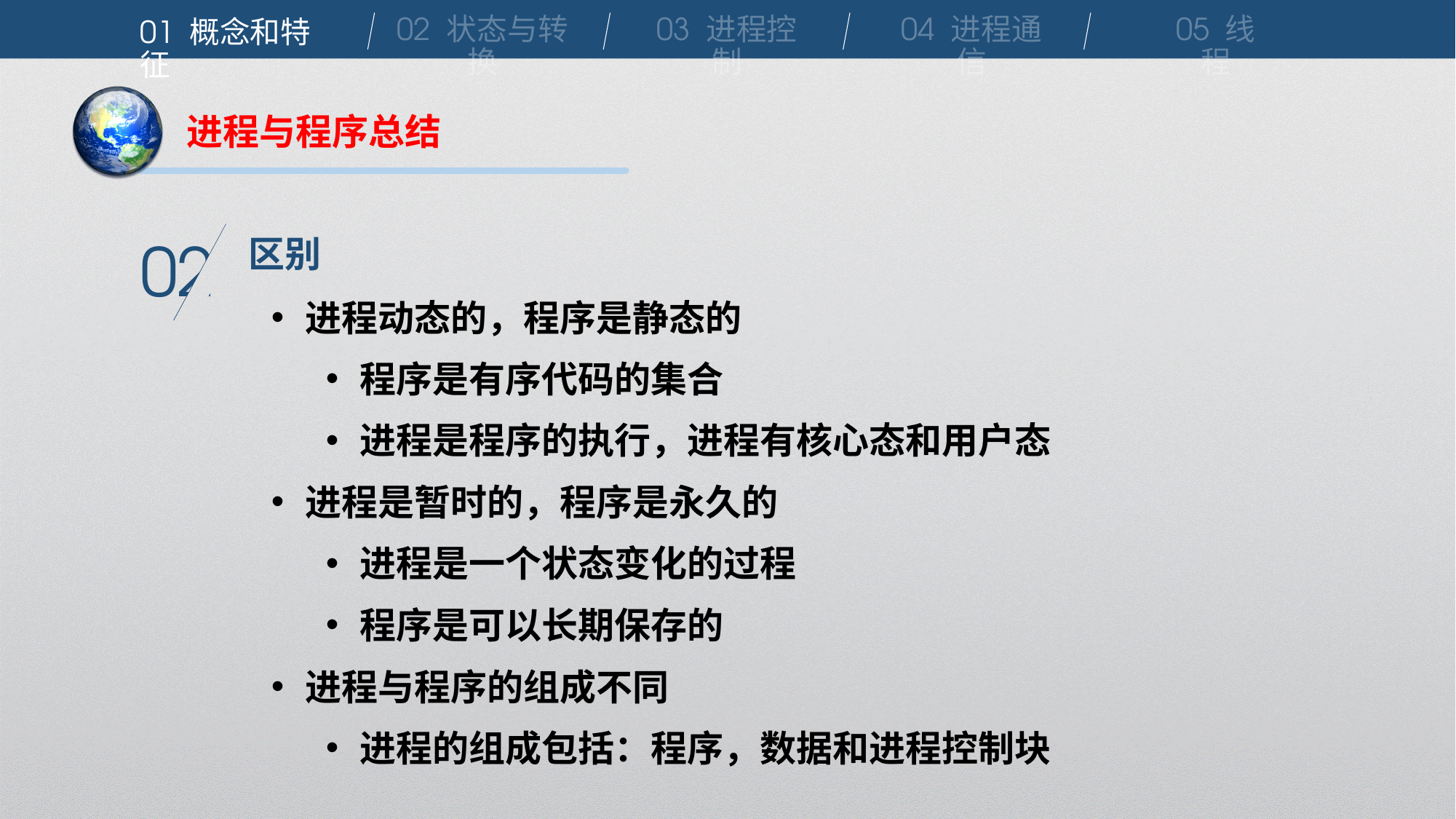

02 状态与转换
03 进程控制
04 进程通信
05 线程
01 概念和特征
进程与程序总结
区别

02
进程动态的，程序是静态的
程序是有序代码的集合
进程是程序的执行，进程有核心态和用户态
进程是暂时的，程序是永久的
进程是一个状态变化的过程
程序是可以长期保存的
进程与程序的组成不同
进程的组成包括：程序，数据和进程控制块